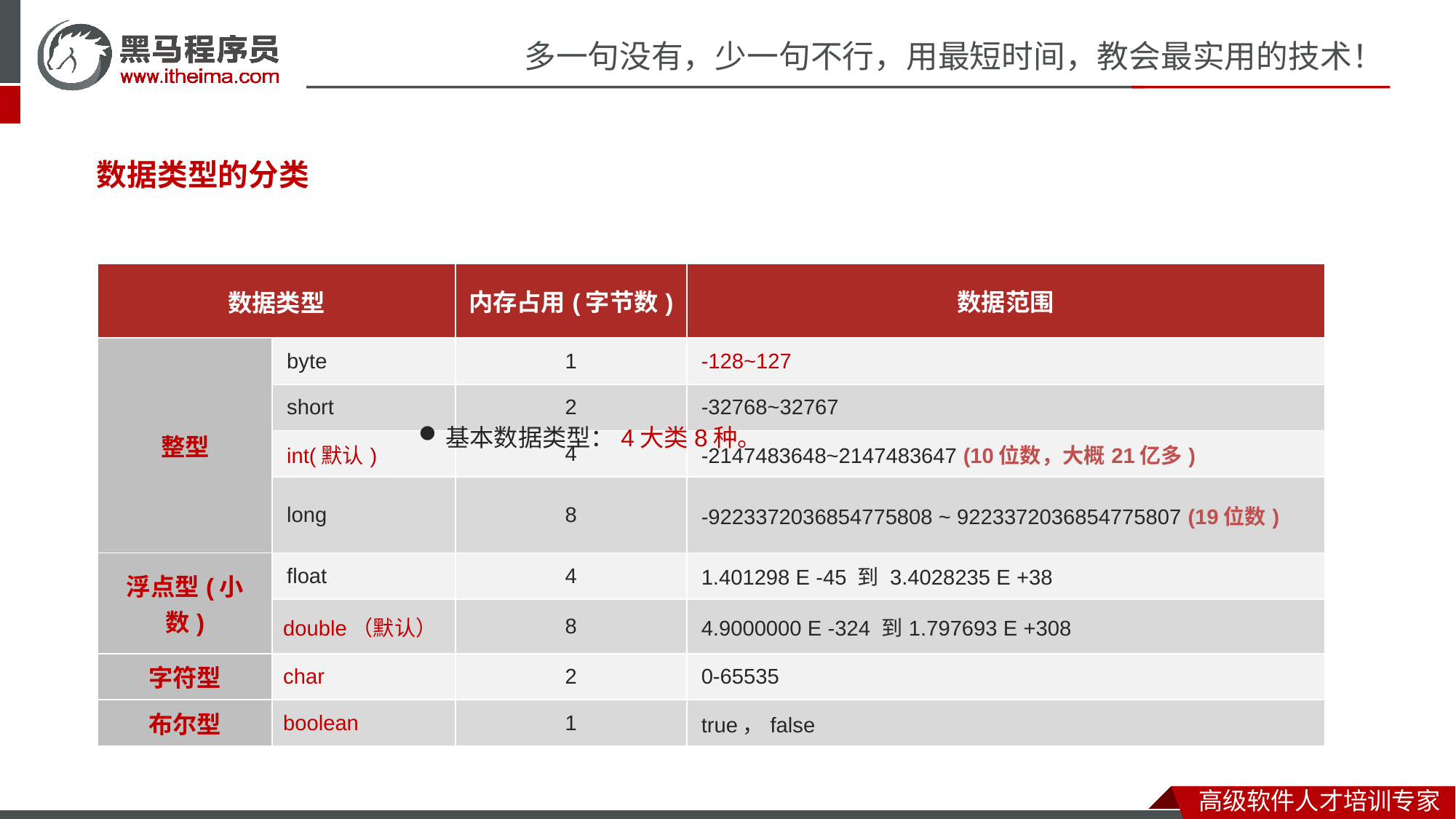

数据类型的分类
| 数据类型 |  | 内存占用(字节数) | 数据范围 |
| --- | --- | --- | --- |
| 整型 | byte | 1 | -128~127 |
|  | short | 2 | -32768~32767 |
|  | int(默认) | 4 | -2147483648~2147483647 (10位数，大概21亿多) |
|  | long | 8 | -9223372036854775808 ~ 9223372036854775807 (19位数) |
| 浮点型(小数) | float | 4 | 1.401298 E -45 到 3.4028235 E +38 |
|  | double（默认） | 8 | 4.9000000 E -324 到1.797693 E +308 |
| 字符型 | char | 2 | 0-65535 |
| 布尔型 | boolean | 1 | true，false |
基本数据类型：4大类8种。